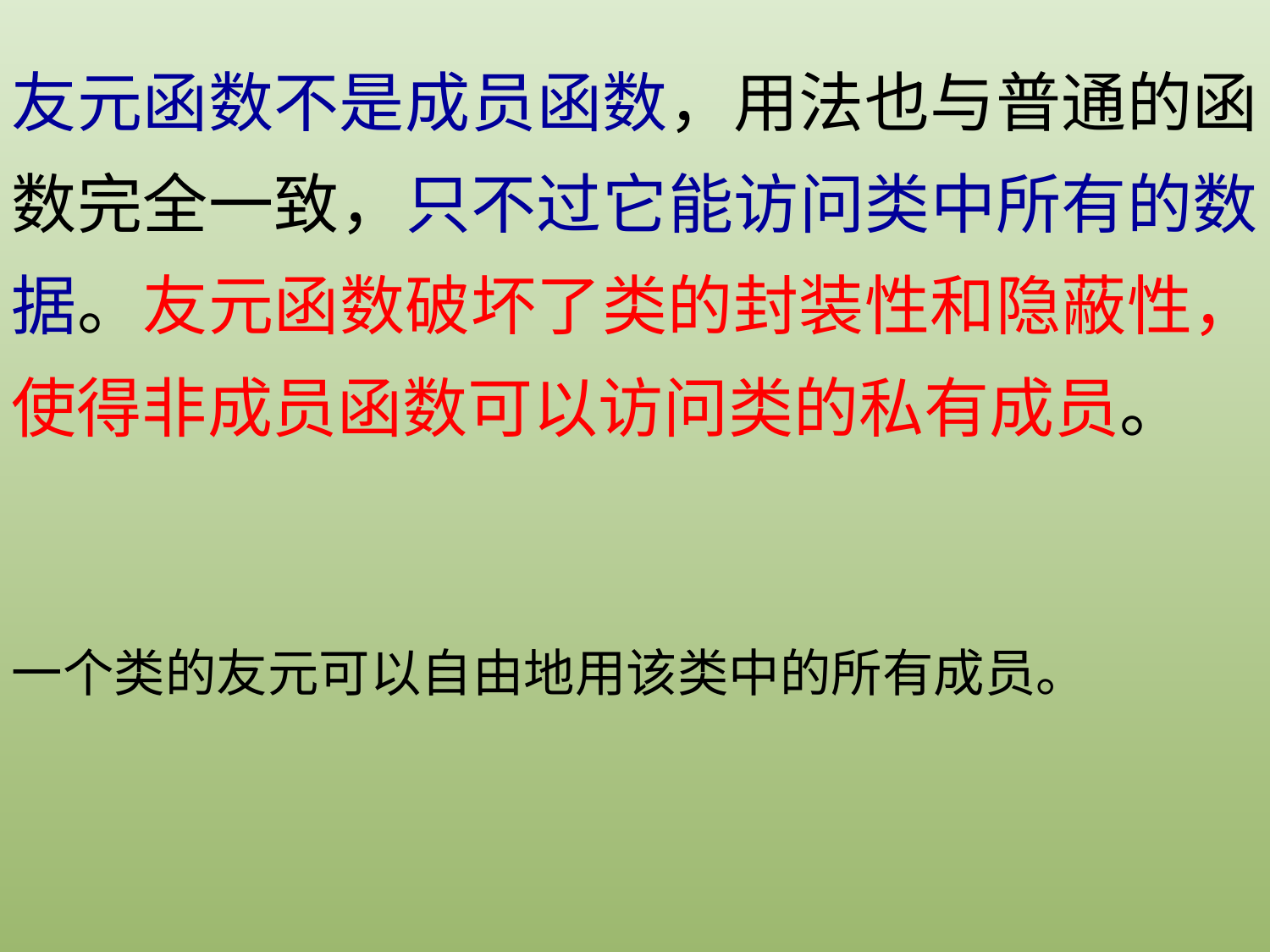

友元函数不是成员函数，用法也与普通的函数完全一致，只不过它能访问类中所有的数据。友元函数破坏了类的封装性和隐蔽性，使得非成员函数可以访问类的私有成员。
一个类的友元可以自由地用该类中的所有成员。
766